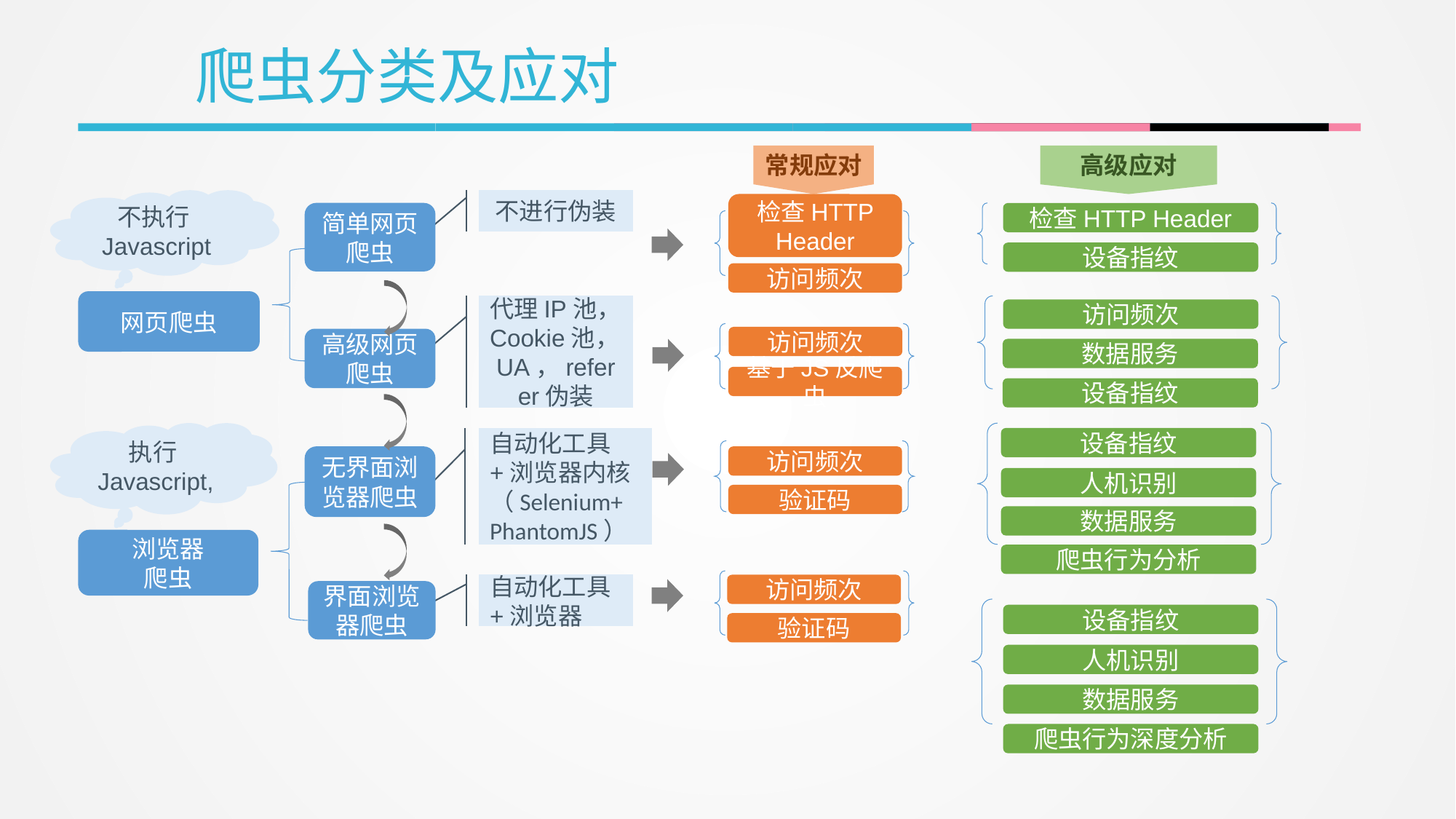

爬虫分类及应对

常规应对
检查HTTP Header

访问频次

访问频次
基于JS反爬虫

访问频次
验证码

访问频次
验证码
高级应对

检查HTTP Header
设备指纹

访问频次
数据服务
设备指纹

设备指纹
人机识别
数据服务
爬虫行为分析

设备指纹
人机识别
数据服务
爬虫行为深度分析
不执行Javascript
不进行伪装
简单网页爬虫

网页爬虫
代理IP池，Cookie池，UA，referer伪装
高级网页爬虫

执行Javascript,
自动化工具+浏览器内核（Selenium+
PhantomJS）
无界面浏览器爬虫

浏览器
爬虫
自动化工具+浏览器

界面浏览器爬虫